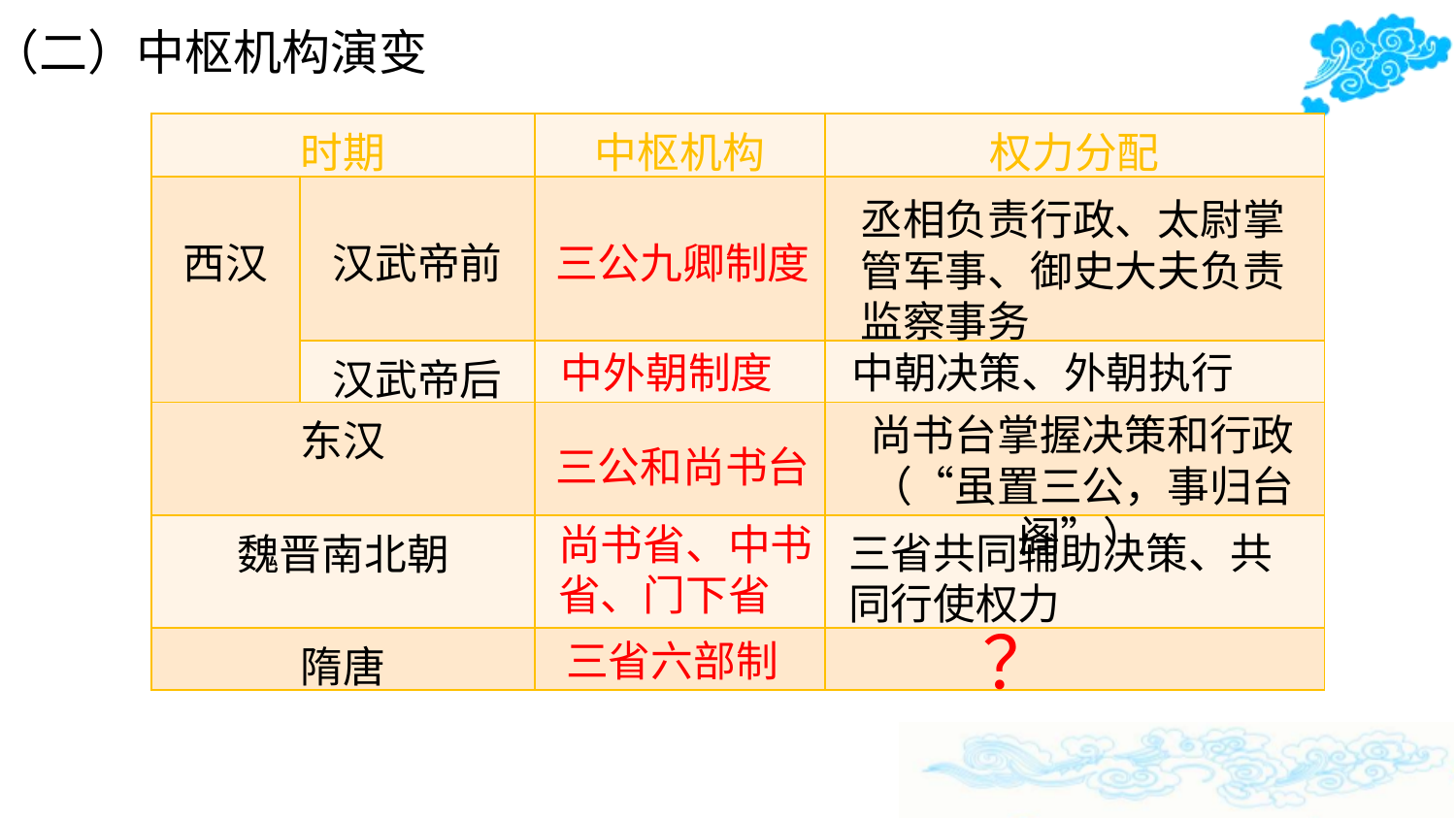

（二）中枢机构演变
#
| 时期 |  | 中枢机构 | 权力分配 |
| --- | --- | --- | --- |
| 西汉 | 汉武帝前 |  |  |
|  | 汉武帝后 |  |  |
| 东汉 |  |  |  |
| 魏晋南北朝 |  |  |  |
| 隋唐 |  |  |  |
丞相负责行政、太尉掌管军事、御史大夫负责监察事务
三公九卿制度
中外朝制度
中朝决策、外朝执行
尚书台掌握决策和行政
（“虽置三公，事归台阁”）
三公和尚书台
尚书省、中书省、门下省
三省共同辅助决策、共同行使权力
？
三省六部制